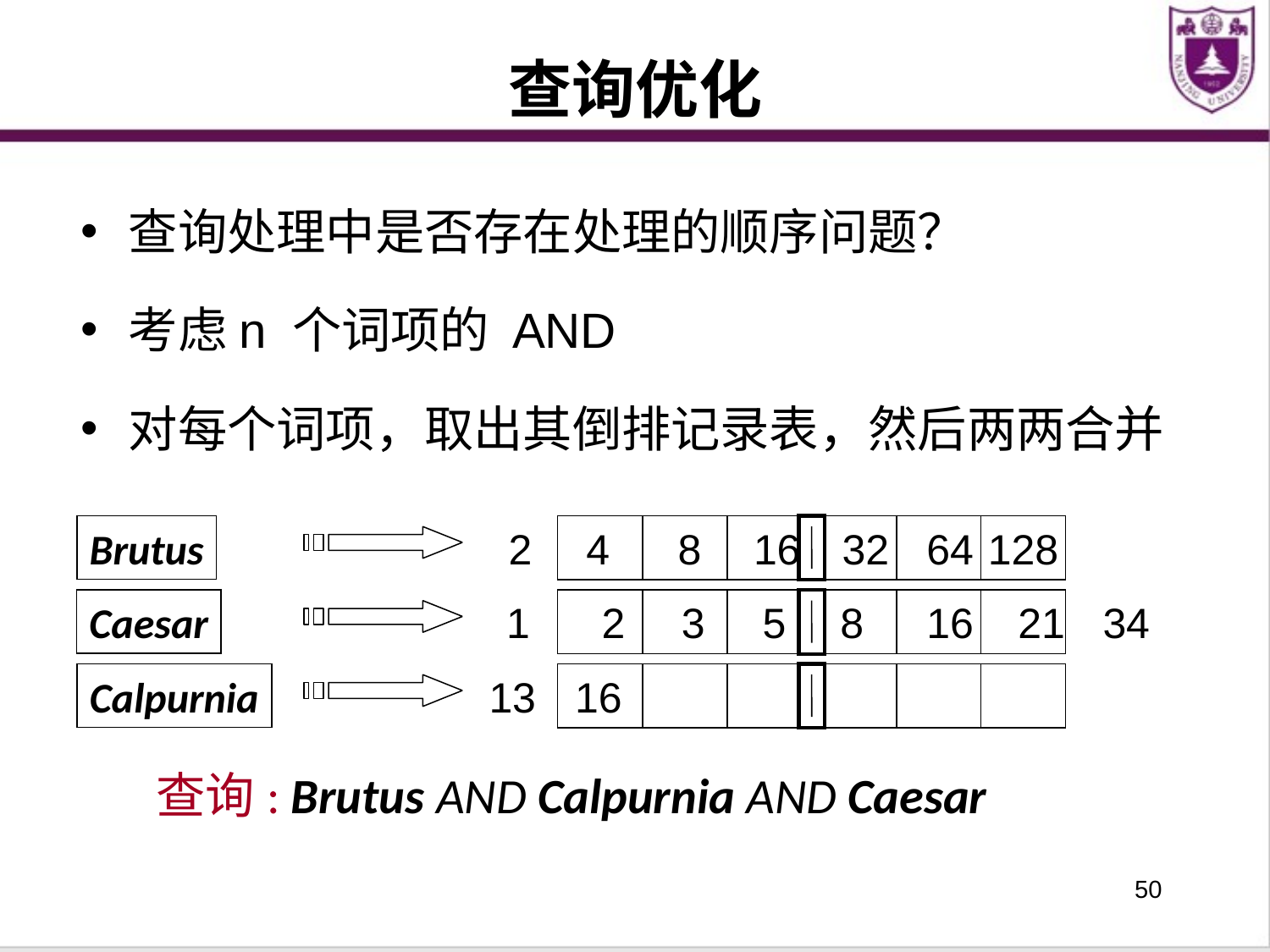

查询优化
查询处理中是否存在处理的顺序问题？
考虑n 个词项的 AND
对每个词项，取出其倒排记录表，然后两两合并
2
4
8
16
32
64
128

Brutus

1
2
3
5
8
16
21
34

Caesar

Calpurnia
13
16

查询: Brutus AND Calpurnia AND Caesar
50